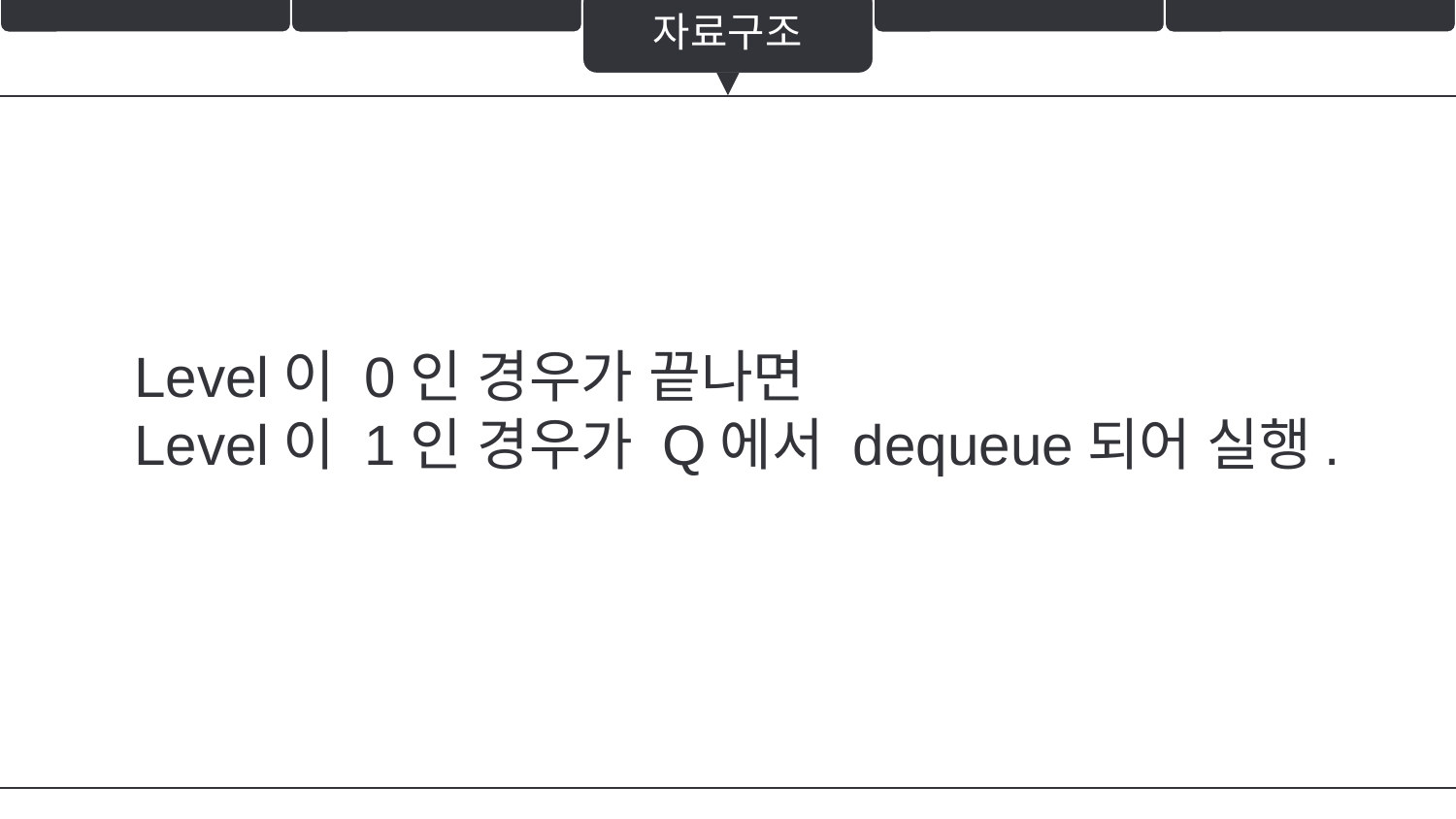

자료구조
Level이 0인 경우가 끝나면
Level이 1인 경우가 Q에서 dequeue되어 실행.